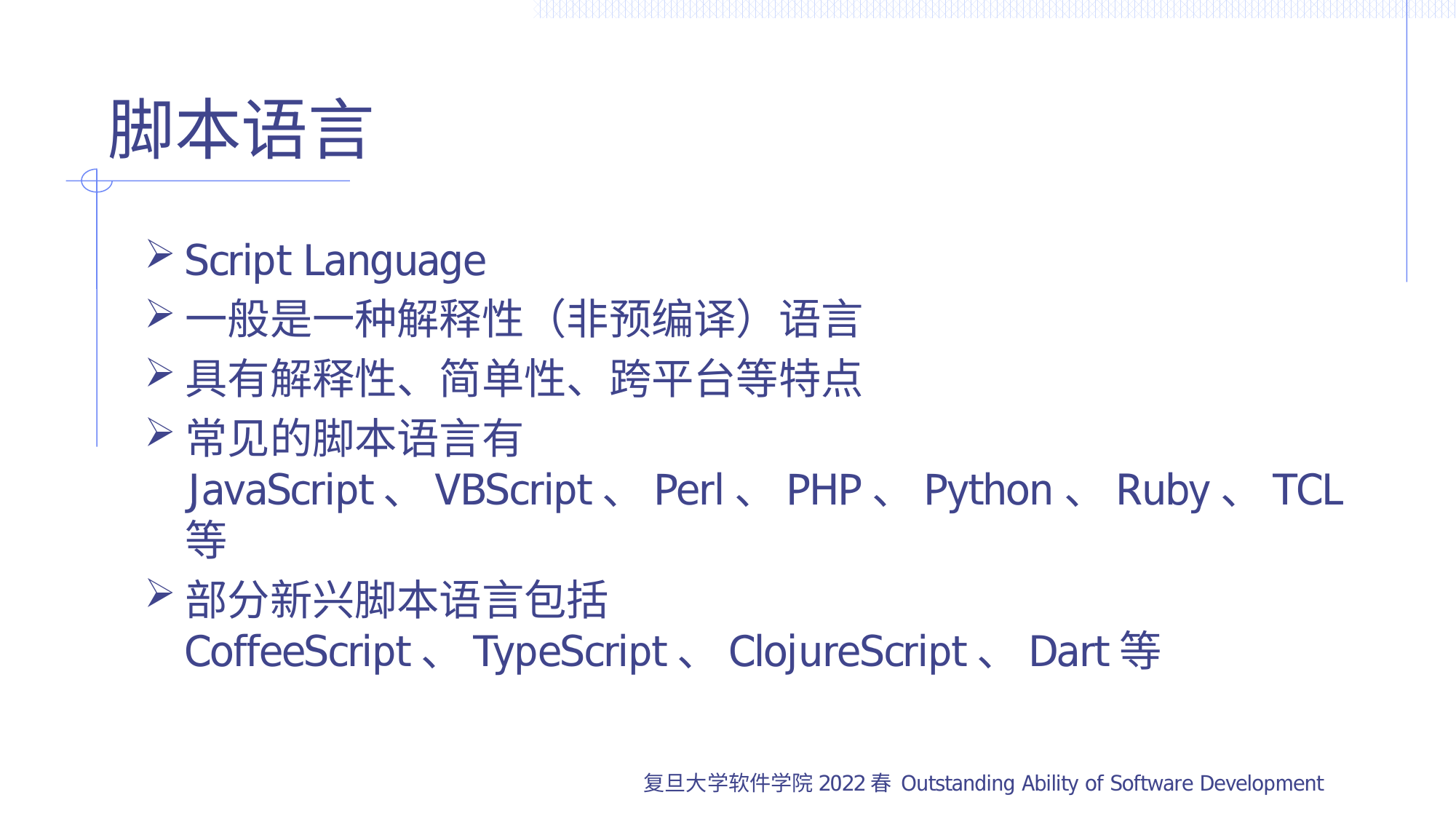

# 脚本语言
Script Language
一般是一种解释性（非预编译）语言
具有解释性、简单性、跨平台等特点
常见的脚本语言有JavaScript、VBScript、Perl、PHP、Python、Ruby、TCL等
部分新兴脚本语言包括CoffeeScript、TypeScript、ClojureScript、Dart等